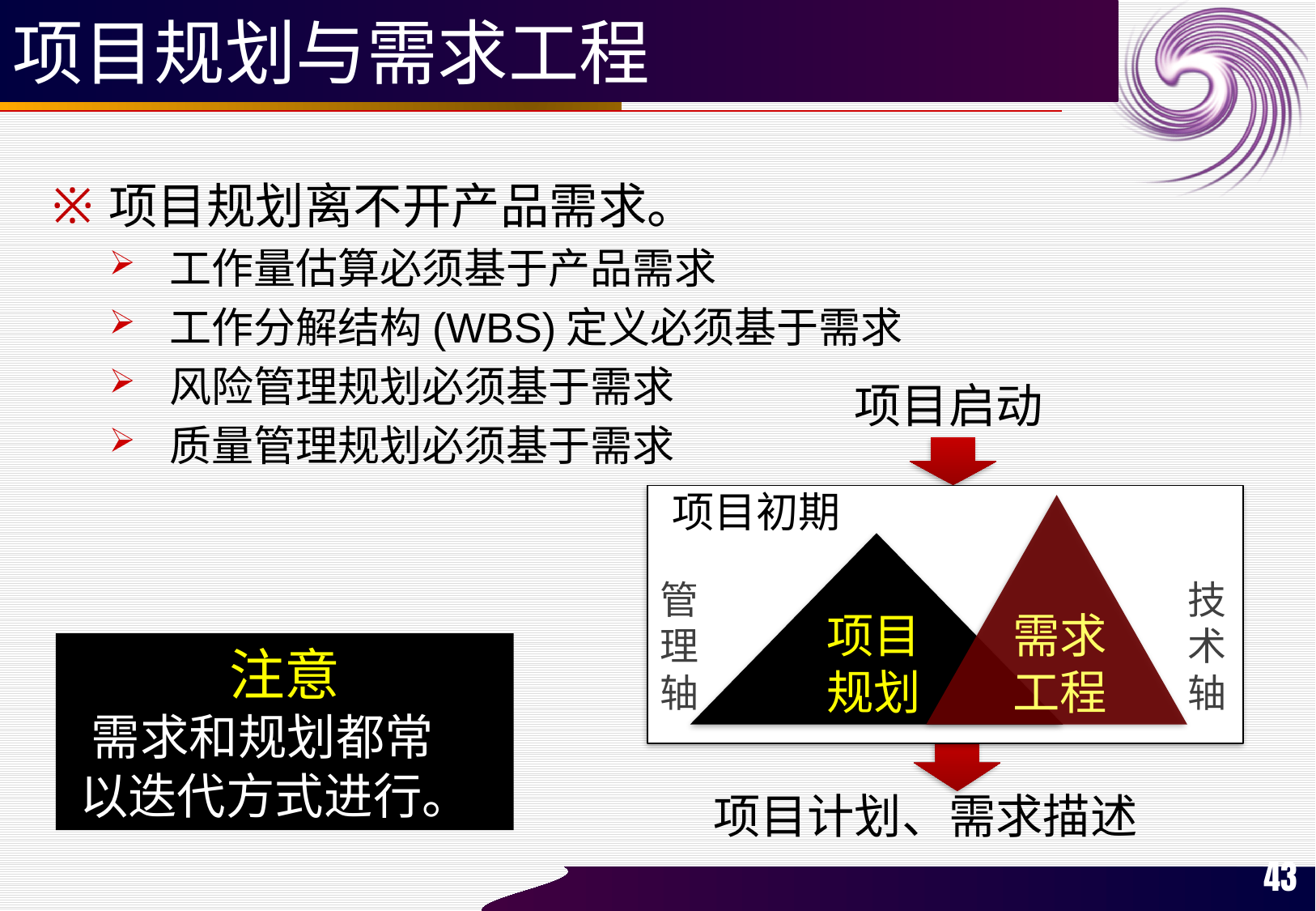

# 项目规划与需求工程
项目规划离不开产品需求。
工作量估算必须基于产品需求
工作分解结构(WBS)定义必须基于需求
风险管理规划必须基于需求
质量管理规划必须基于需求
项目启动

项目初期

管
理
轴
技
术
轴
项目
规划
需求
工程

项目计划、需求描述
注意
 需求和规划都常
 以迭代方式进行。
43